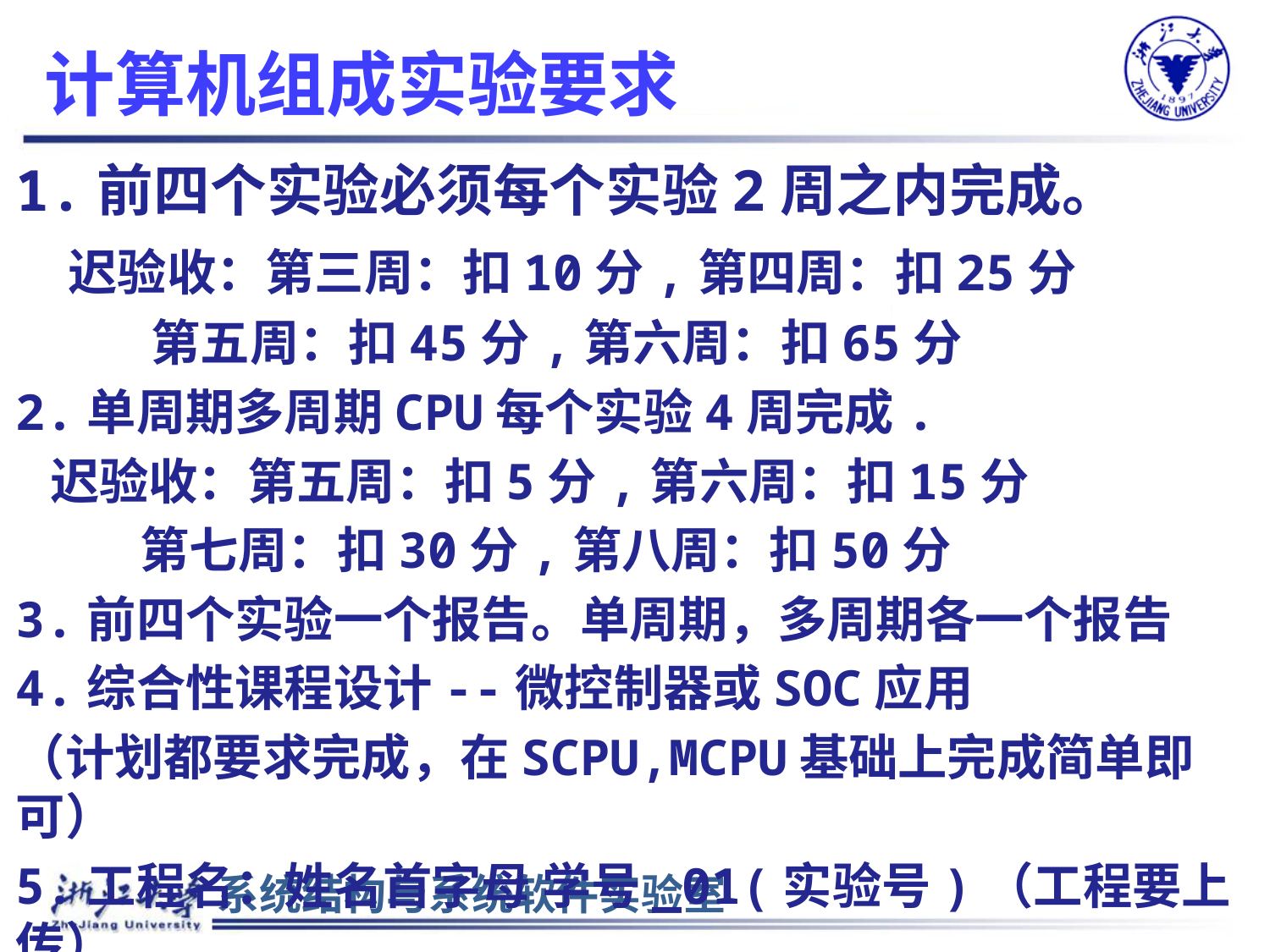

# 计算机组成实验要求
1.前四个实验必须每个实验2周之内完成。
   迟验收：第三周：扣10分,第四周：扣25分
           第五周：扣45分,第六周：扣65分
2.单周期多周期CPU每个实验4周完成.
  迟验收：第五周：扣5分,第六周：扣15分
          第七周：扣30分,第八周：扣50分
3.前四个实验一个报告。单周期，多周期各一个报告
4.综合性课程设计--微控制器或SOC应用
（计划都要求完成，在SCPU,MCPU基础上完成简单即可）
5.工程名：姓名首字母 学号_01(实验号)（工程要上传）

10